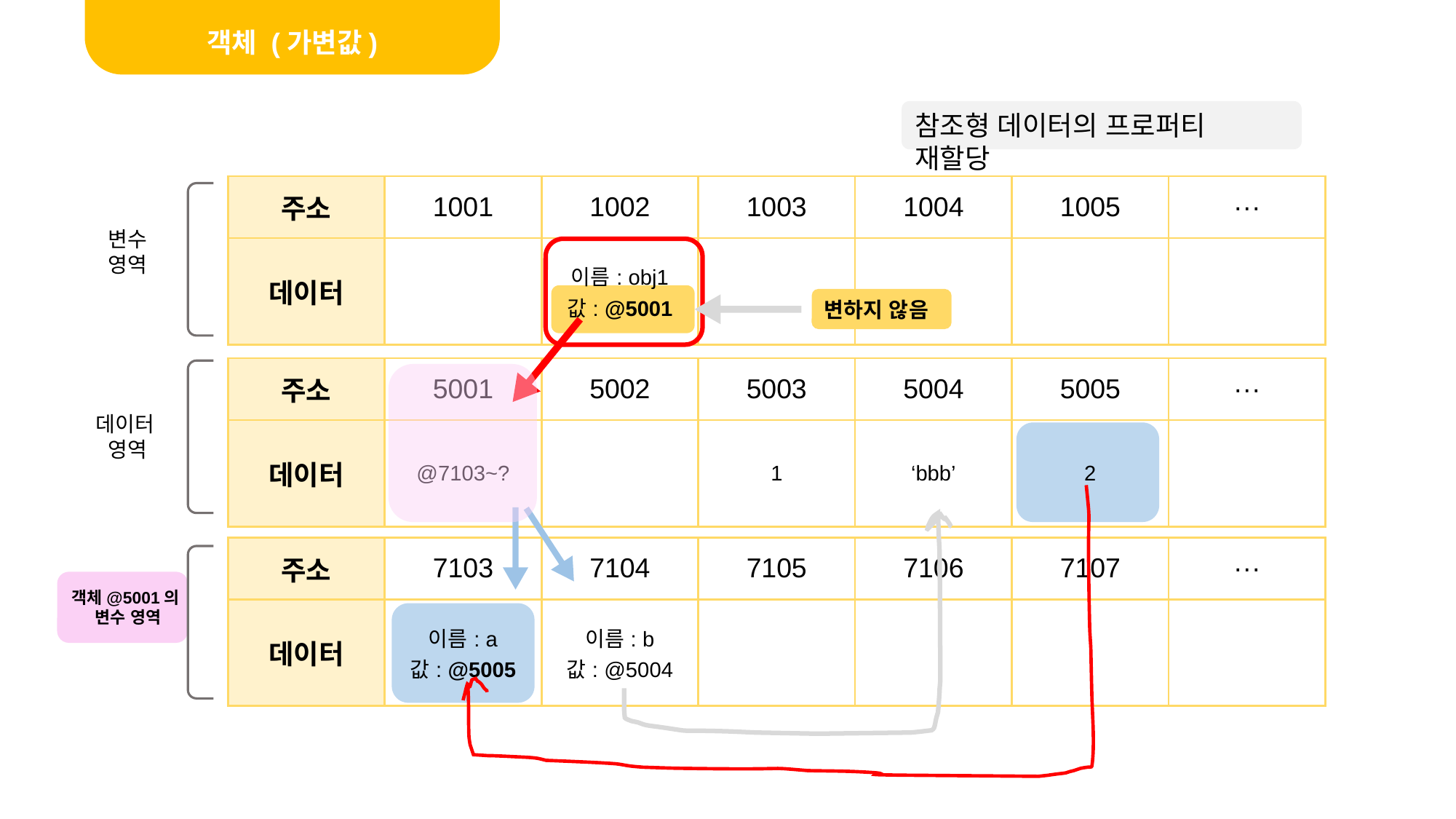

객체 (가변값)
참조형 데이터의 프로퍼티 재할당

| 주소 | 1001 | 1002 | 1003 | 1004 | 1005 | ··· |
| --- | --- | --- | --- | --- | --- | --- |
| 데이터 |  | 이름: obj1 값: @5001 |  |  |  |  |
변수
영역

변하지 않음

| 주소 | 5001 | 5002 | 5003 | 5004 | 5005 | ··· |
| --- | --- | --- | --- | --- | --- | --- |
| 데이터 | @7103~? |  | 1 | ‘bbb’ | 2 |  |

데이터
영역

| 주소 | 7103 | 7104 | 7105 | 7106 | 7107 | ··· |
| --- | --- | --- | --- | --- | --- | --- |
| 데이터 | 이름: a 값: @5005 | 이름: b 값: @5004 |  |  |  |  |

객체@5001의
변수 영역